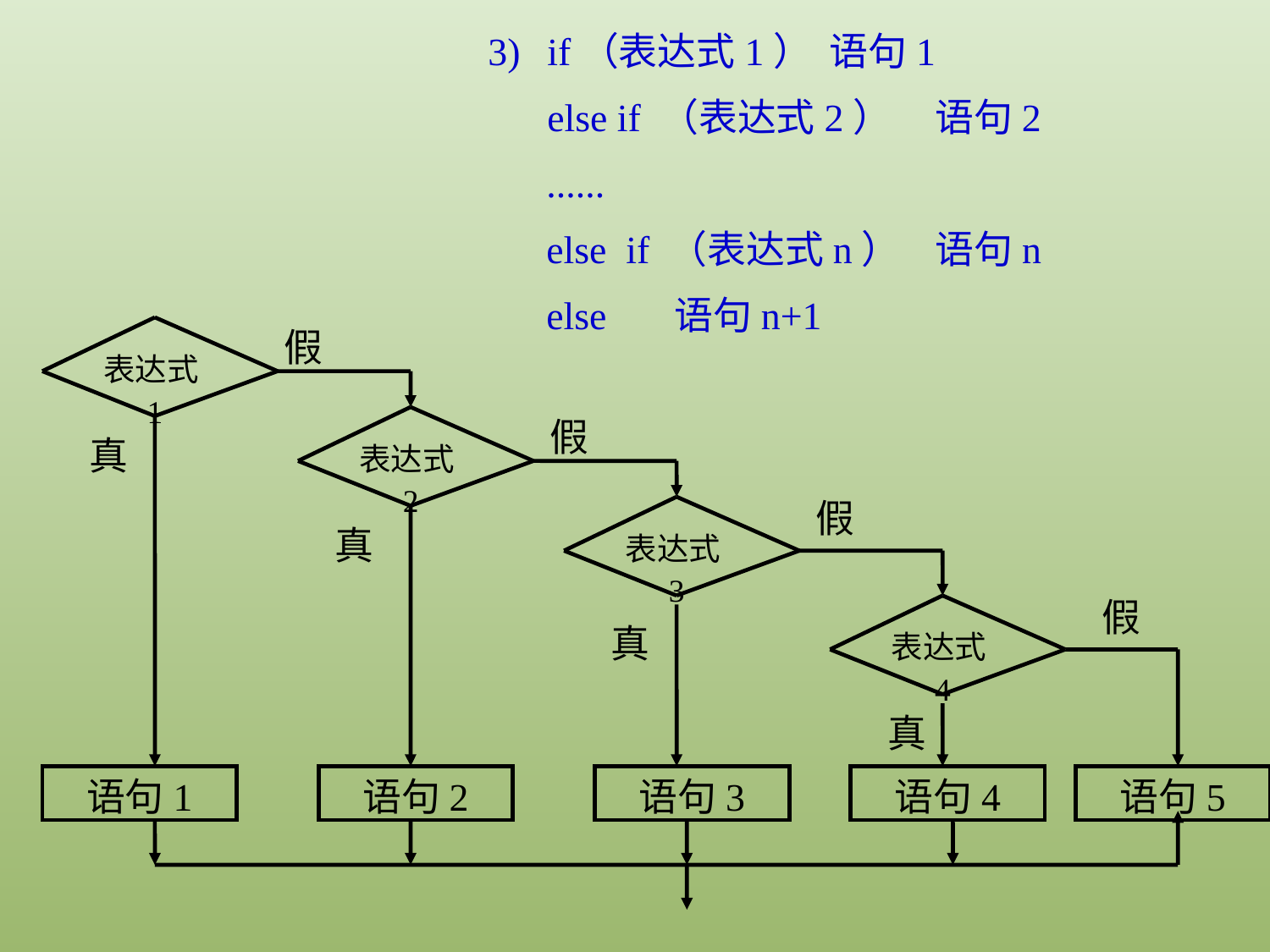

if（表达式1）  语句1
	else if （表达式2）     语句2
      ......
      else  if （表达式n）    语句n
      else      语句n+1

表达式1

假

表达式2

假

真

假

表达式3

真

假

表达式4

真

真

语句1
语句2
语句3
语句4
语句5

96